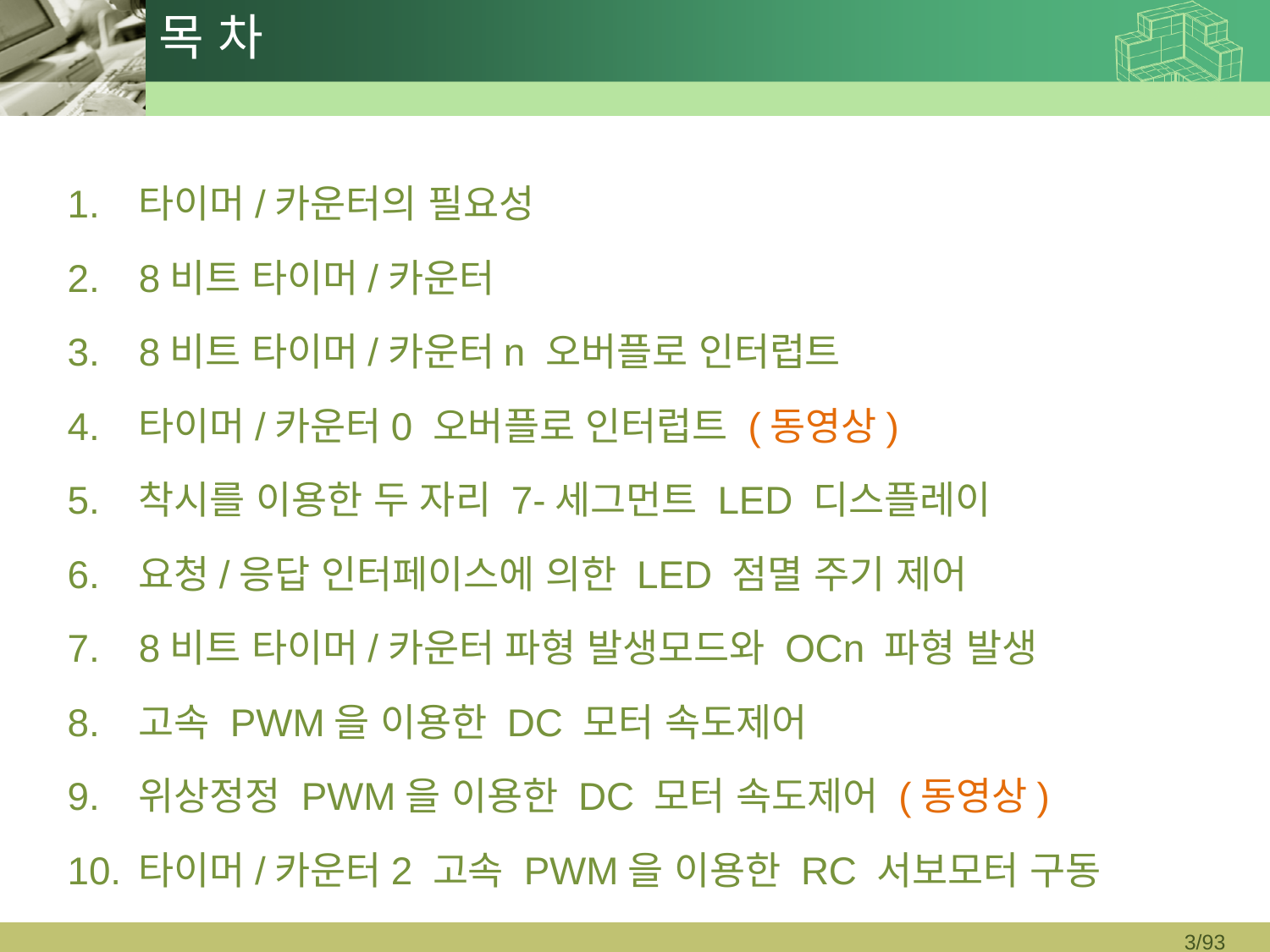

# 목 차
타이머/카운터의 필요성
8비트 타이머/카운터
8비트 타이머/카운터n 오버플로 인터럽트
타이머/카운터0 오버플로 인터럽트 (동영상)
착시를 이용한 두 자리 7-세그먼트 LED 디스플레이
요청/응답 인터페이스에 의한 LED 점멸 주기 제어
8비트 타이머/카운터 파형 발생모드와 OCn 파형 발생
고속 PWM을 이용한 DC 모터 속도제어
위상정정 PWM을 이용한 DC 모터 속도제어 (동영상)
타이머/카운터2 고속 PWM을 이용한 RC 서보모터 구동